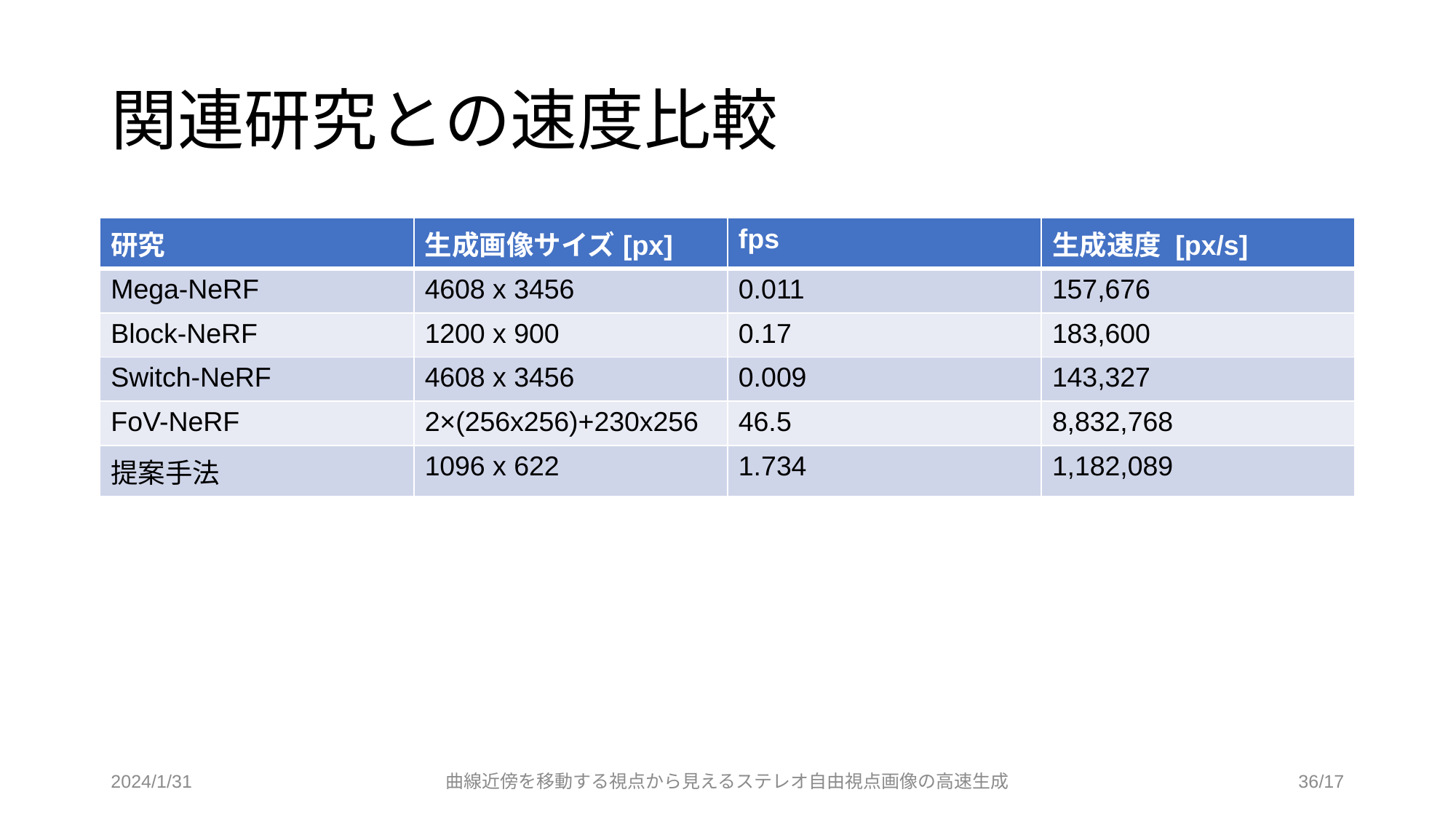

# 関連研究との速度比較
| 研究 | 生成画像サイズ[px] | fps | 生成速度 [px/s] |
| --- | --- | --- | --- |
| Mega-NeRF | 4608 x 3456 | 0.011 | 157,676 |
| Block-NeRF | 1200 x 900 | 0.17 | 183,600 |
| Switch-NeRF | 4608 x 3456 | 0.009 | 143,327 |
| FoV-NeRF | 2×(256x256)+230x256 | 46.5 | 8,832,768 |
| 提案手法 | 1096 x 622 | 1.734 | 1,182,089 |
2024/1/31
曲線近傍を移動する視点から見えるステレオ自由視点画像の高速生成
36/17